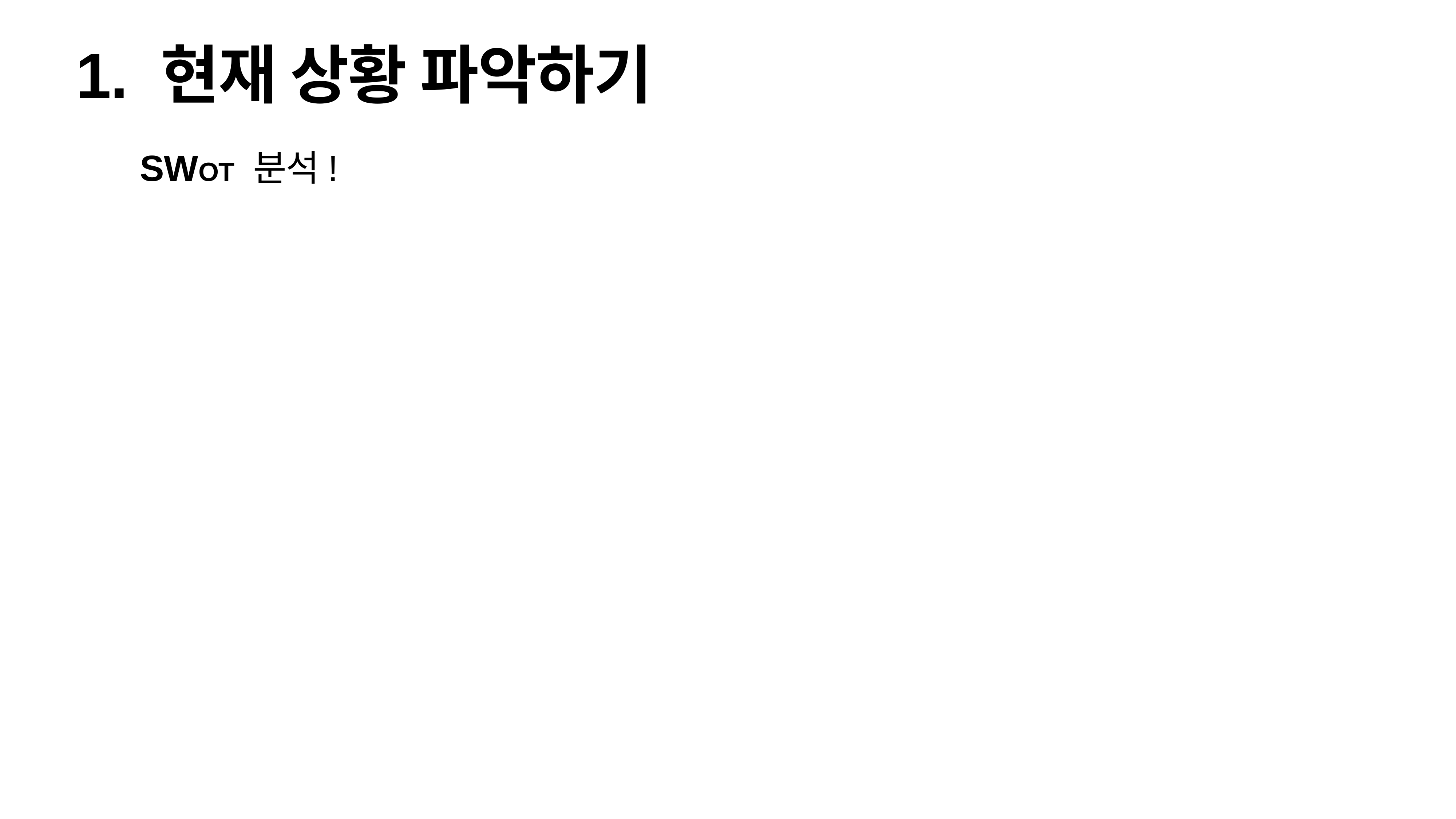

# 1. 현재 상황 파악하기
SWOT 분석!